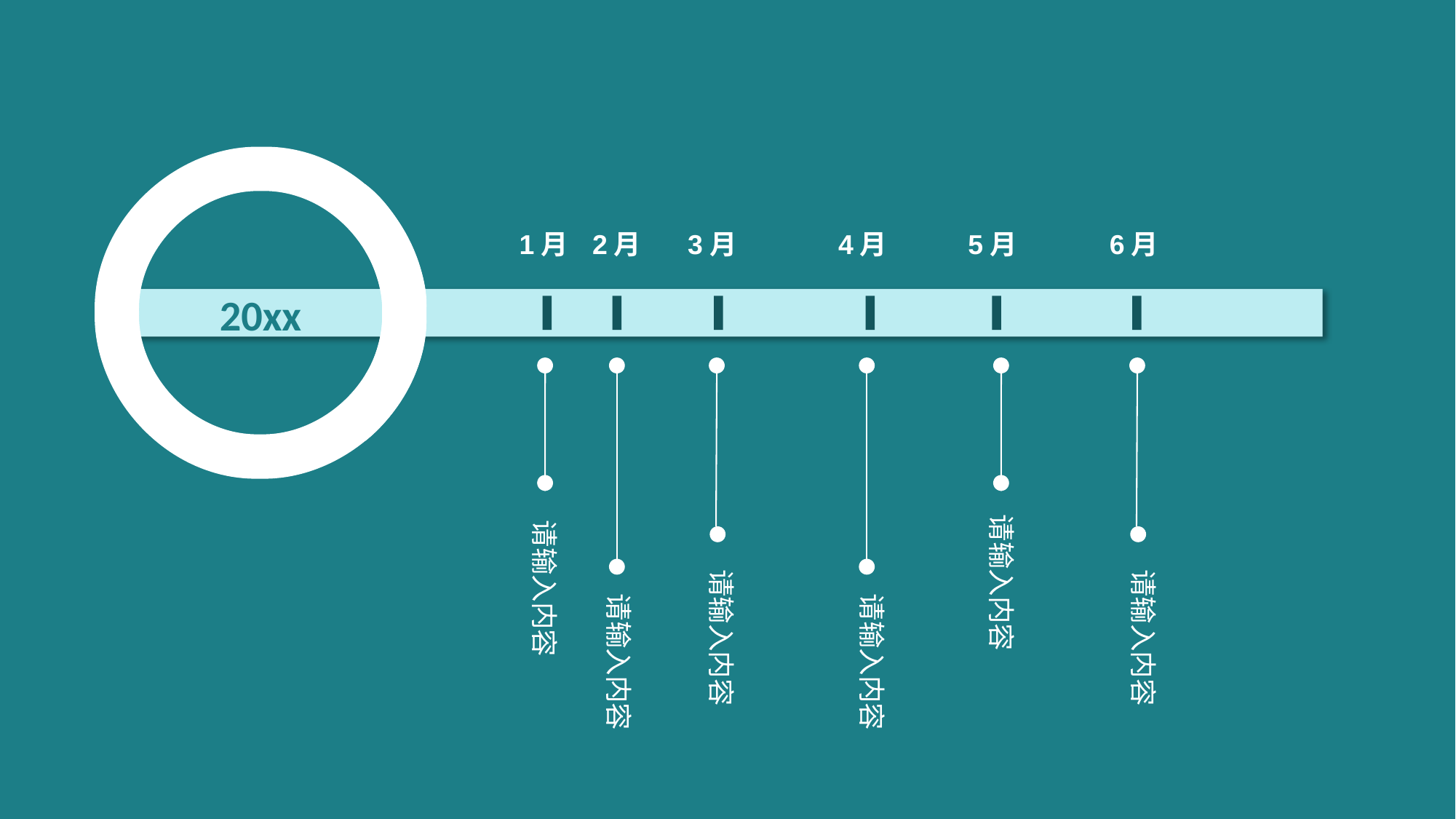

1月
2月
3月
4月
5月
6月
20xx
请输入内容
请输入内容
请输入内容
请输入内容
请输入内容
请输入内容